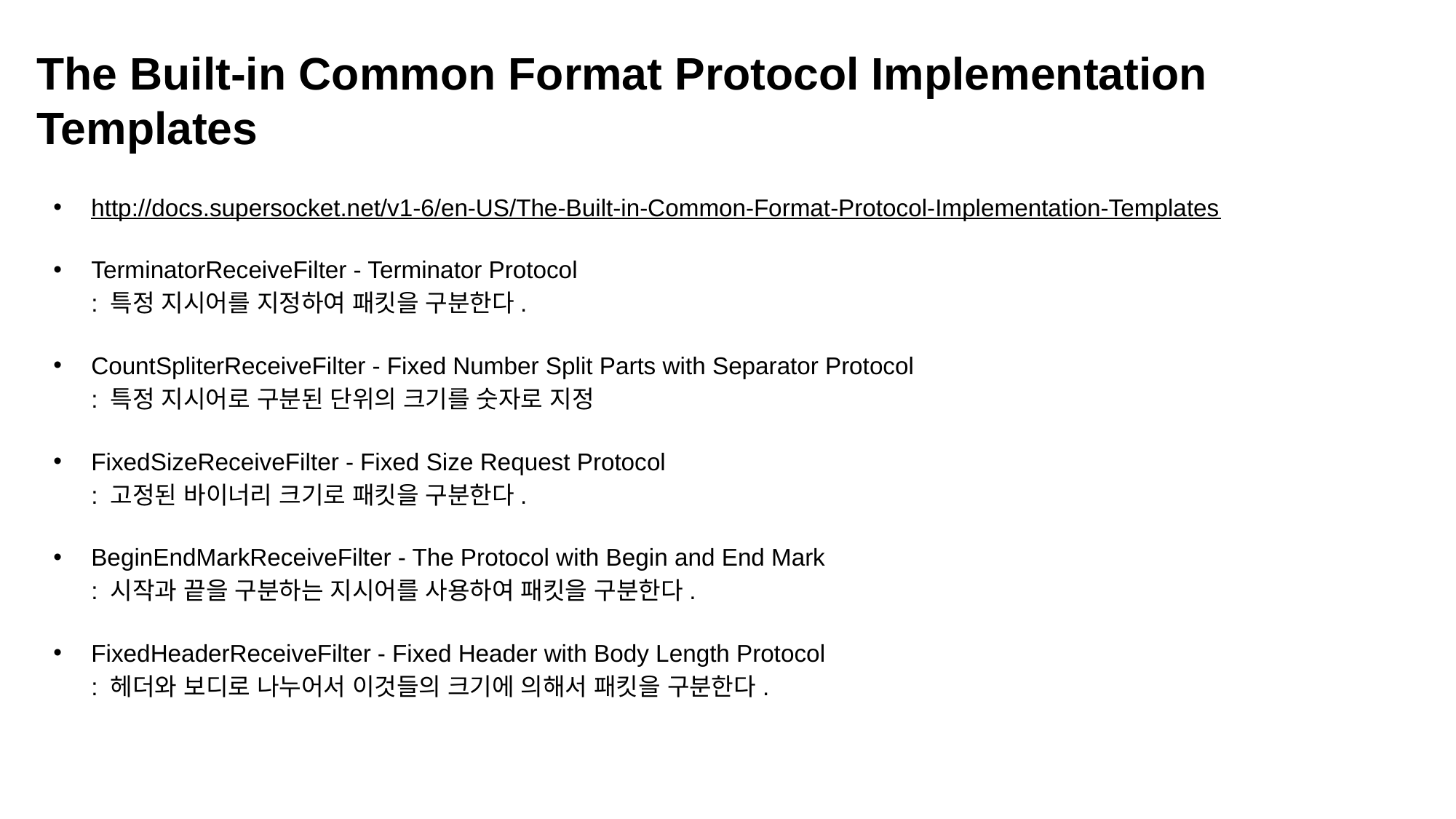

The Built-in Common Format Protocol Implementation Templates
http://docs.supersocket.net/v1-6/en-US/The-Built-in-Common-Format-Protocol-Implementation-Templates

TerminatorReceiveFilter - Terminator Protocol
: 특정 지시어를 지정하여 패킷을 구분한다.

CountSpliterReceiveFilter - Fixed Number Split Parts with Separator Protocol
: 특정 지시어로 구분된 단위의 크기를 숫자로 지정

FixedSizeReceiveFilter - Fixed Size Request Protocol
: 고정된 바이너리 크기로 패킷을 구분한다.

BeginEndMarkReceiveFilter - The Protocol with Begin and End Mark
: 시작과 끝을 구분하는 지시어를 사용하여 패킷을 구분한다.

FixedHeaderReceiveFilter - Fixed Header with Body Length Protocol
: 헤더와 보디로 나누어서 이것들의 크기에 의해서 패킷을 구분한다.